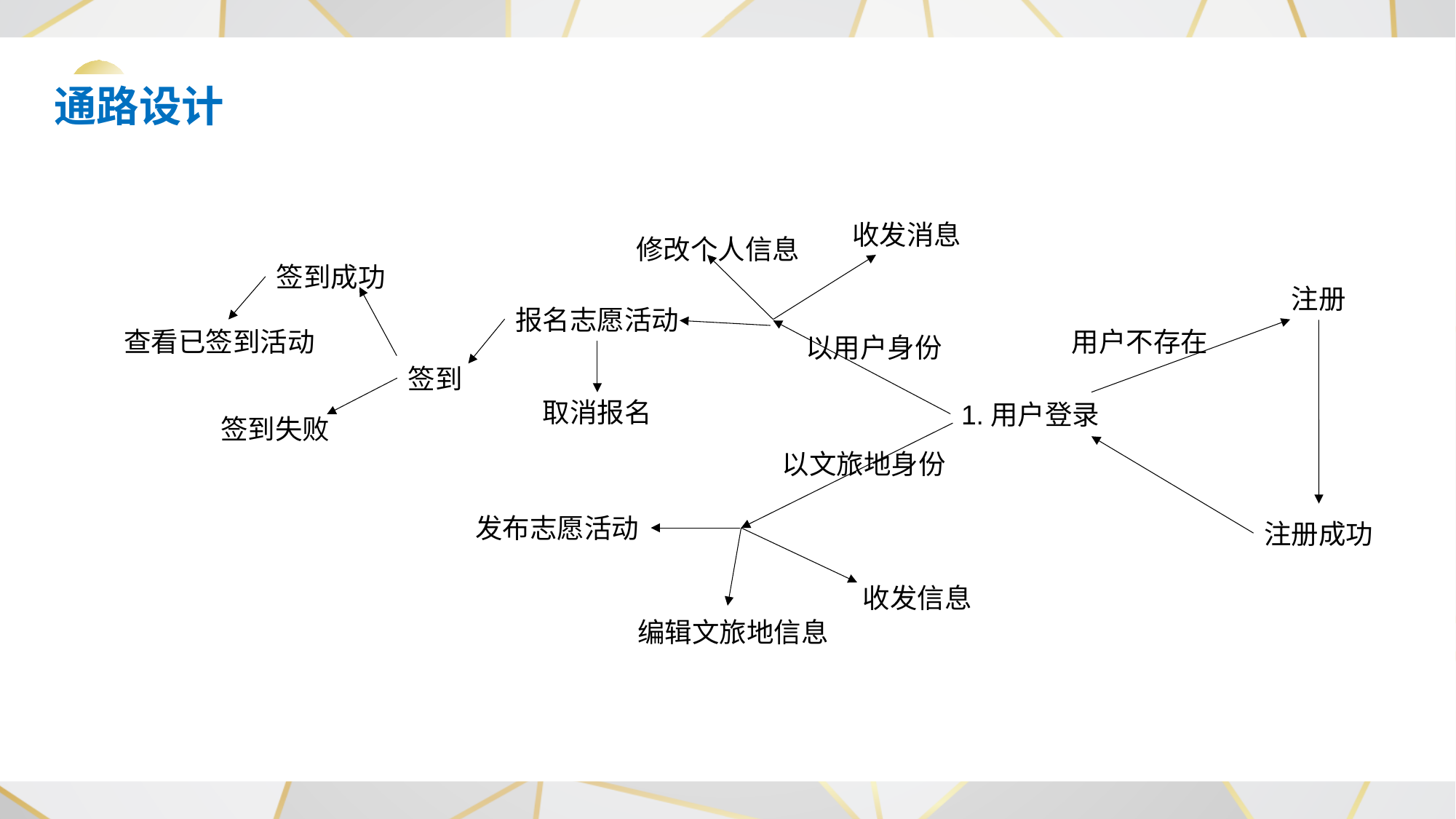

通路设计
收发消息
修改个人信息
签到成功
注册
报名志愿活动
查看已签到活动
用户不存在
以用户身份
签到
取消报名
1.用户登录
签到失败
以文旅地身份
发布志愿活动
注册成功
收发信息
编辑文旅地信息